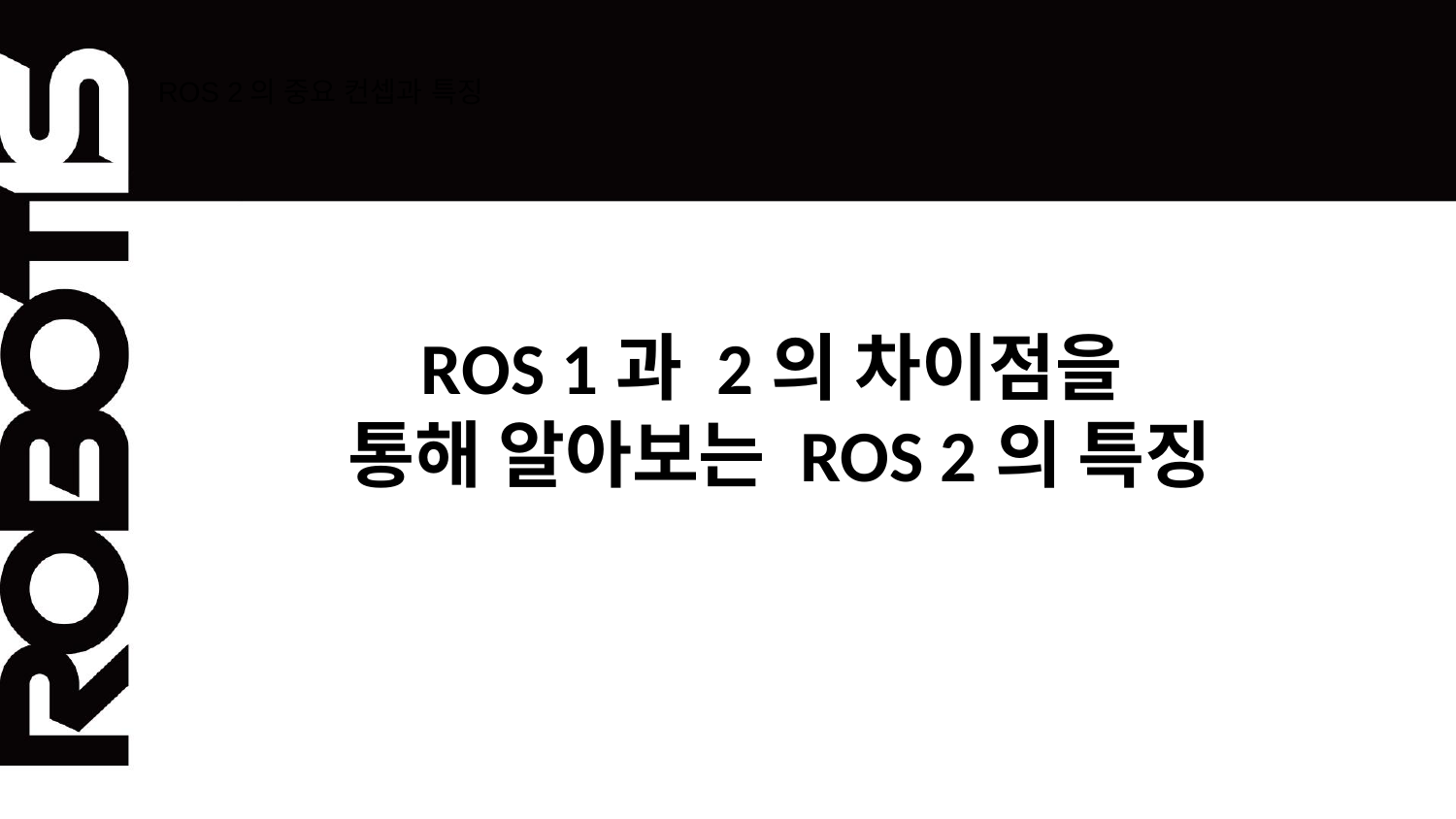

# ROS 2의 중요 컨셉과 특징
ROS 1과 2의 차이점을
통해 알아보는 ROS 2의 특징